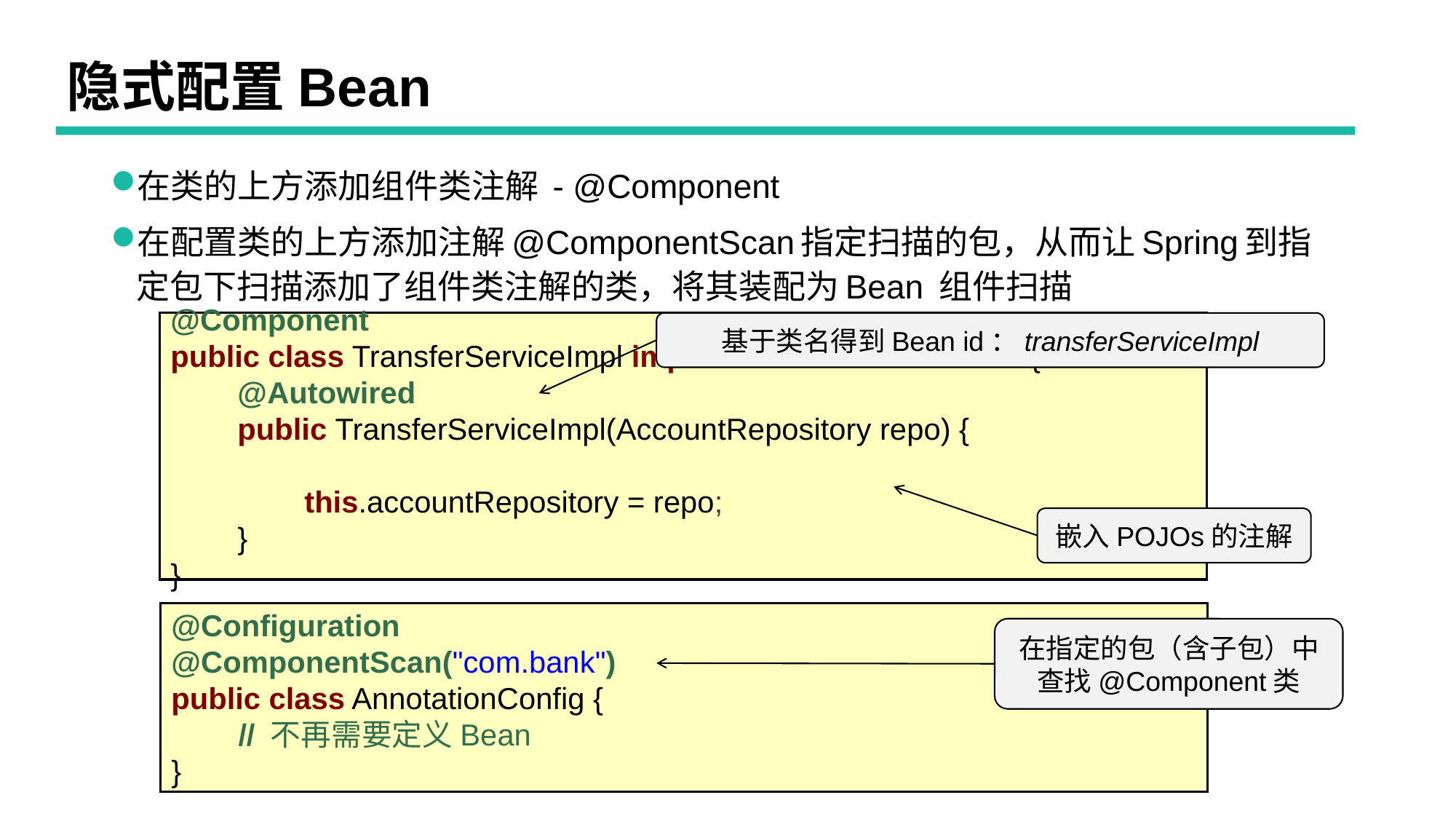

# 隐式配置Bean
在类的上方添加组件类注解 - @Component
在配置类的上方添加注解@ComponentScan指定扫描的包，从而让Spring到指定包下扫描添加了组件类注解的类，将其装配为Bean 组件扫描
@Component
public class TransferServiceImpl implements TransferService {
        @Autowired
        public TransferServiceImpl(AccountRepository repo) {
                this.accountRepository = repo;
        }
}
基于类名得到Bean id：transferServiceImpl
嵌入POJOs的注解
@Configuration
@ComponentScan("com.bank")
public class AnnotationConfig {
        // 不再需要定义Bean
}
在指定的包（含子包）中查找@Component类